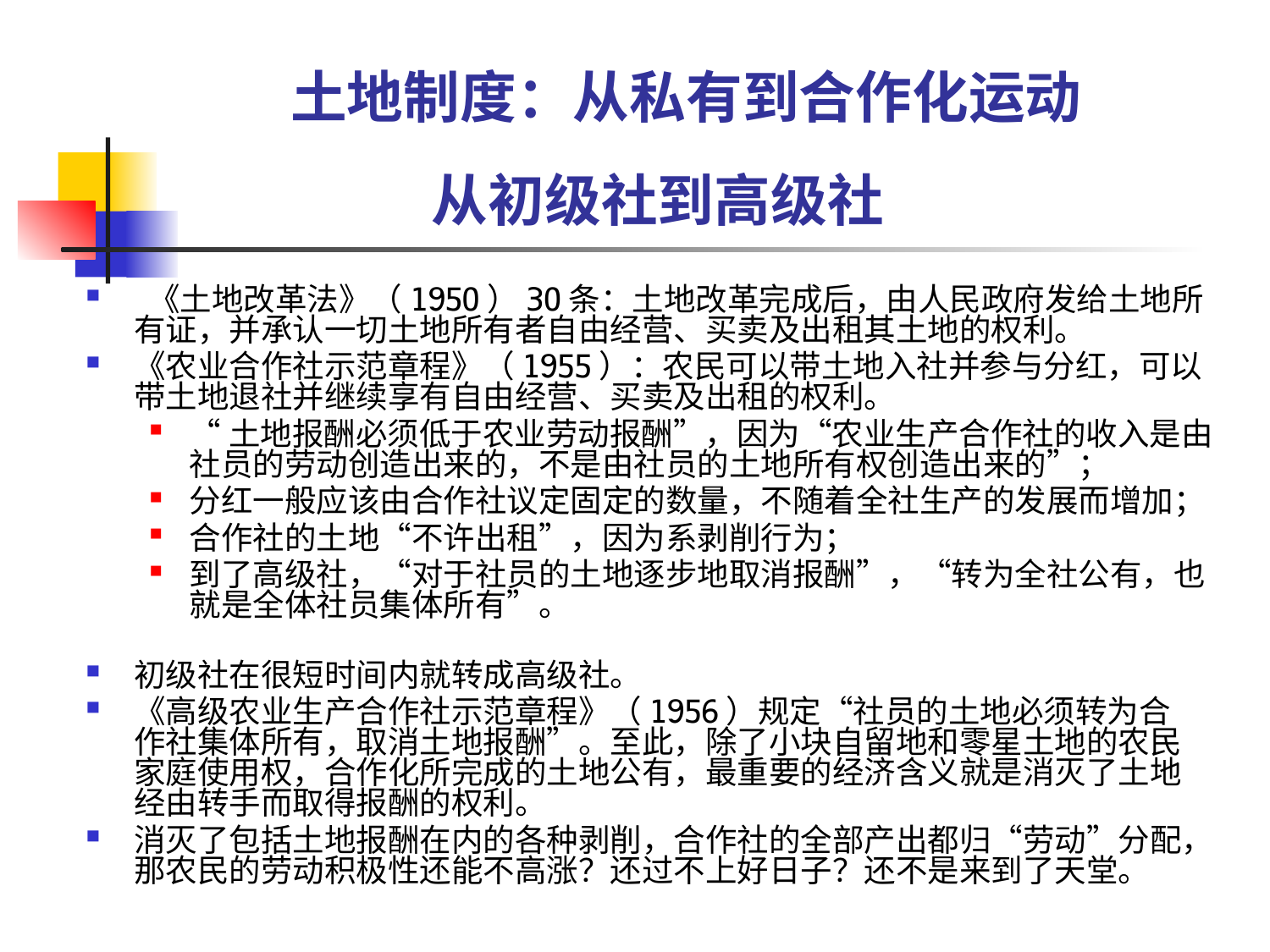

# 土地制度：从私有到合作化运动
从初级社到高级社
 《土地改革法》（1950）30条：土地改革完成后，由人民政府发给土地所有证，并承认一切土地所有者自由经营、买卖及出租其土地的权利。
《农业合作社示范章程》（1955）：农民可以带土地入社并参与分红，可以带土地退社并继续享有自由经营、买卖及出租的权利。
“土地报酬必须低于农业劳动报酬”，因为“农业生产合作社的收入是由社员的劳动创造出来的，不是由社员的土地所有权创造出来的”；
分红一般应该由合作社议定固定的数量，不随着全社生产的发展而增加；
合作社的土地“不许出租”，因为系剥削行为；
到了高级社，“对于社员的土地逐步地取消报酬”，“转为全社公有，也就是全体社员集体所有”。
初级社在很短时间内就转成高级社。
《高级农业生产合作社示范章程》（1956）规定“社员的土地必须转为合作社集体所有，取消土地报酬”。至此，除了小块自留地和零星土地的农民家庭使用权，合作化所完成的土地公有，最重要的经济含义就是消灭了土地经由转手而取得报酬的权利。
消灭了包括土地报酬在内的各种剥削，合作社的全部产出都归“劳动”分配，那农民的劳动积极性还能不高涨？还过不上好日子？还不是来到了天堂。